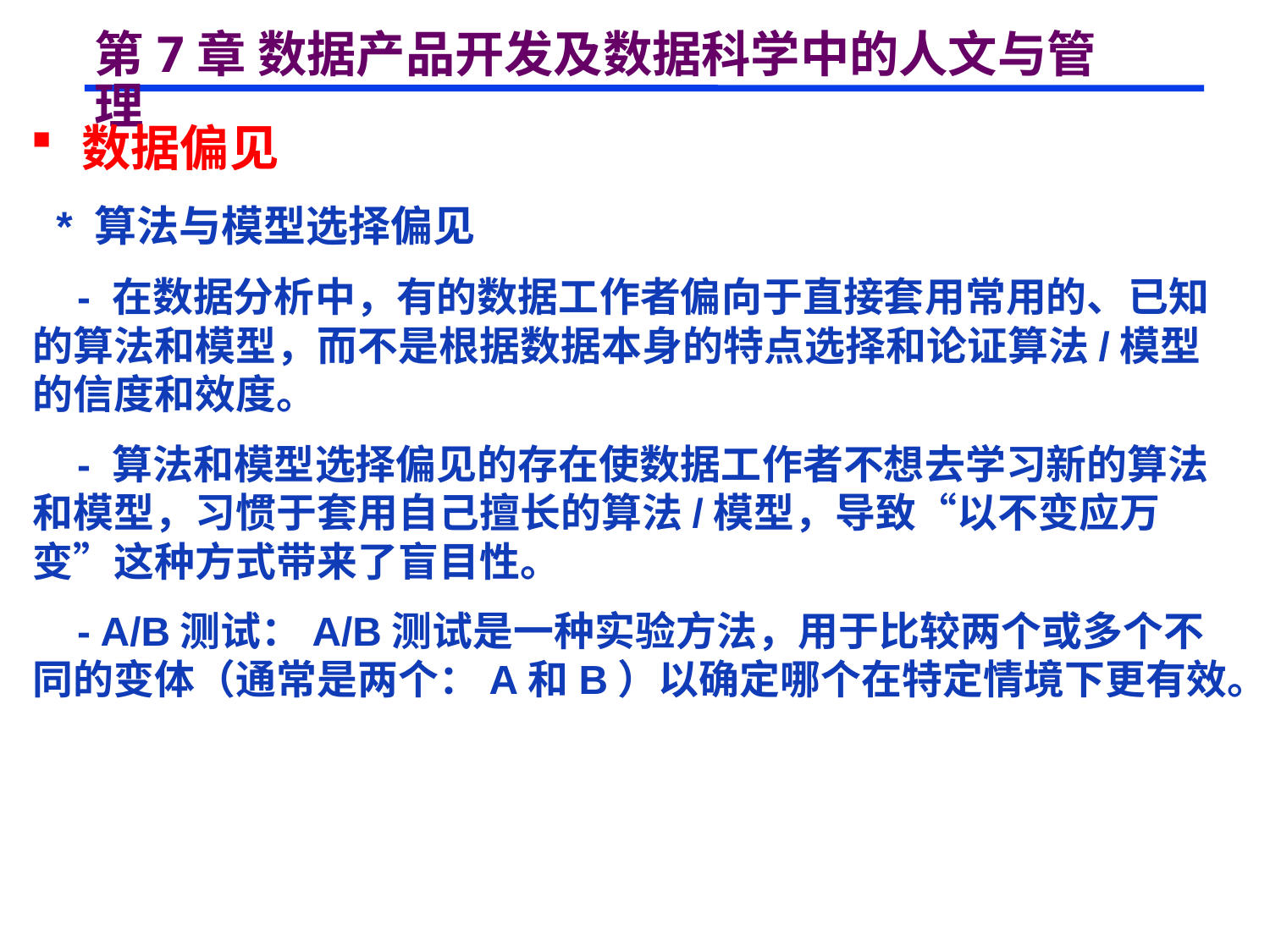

# 第7章 数据产品开发及数据科学中的人文与管理
 数据偏见
  * 算法与模型选择偏见
    - 在数据分析中，有的数据工作者偏向于直接套用常用的、已知的算法和模型，而不是根据数据本身的特点选择和论证算法/模型的信度和效度。
    - 算法和模型选择偏见的存在使数据工作者不想去学习新的算法和模型，习惯于套用自己擅长的算法/模型，导致“以不变应万变”这种方式带来了盲目性。
    - A/B测试：A/B测试是一种实验方法，用于比较两个或多个不同的变体（通常是两个：A和B）以确定哪个在特定情境下更有效。